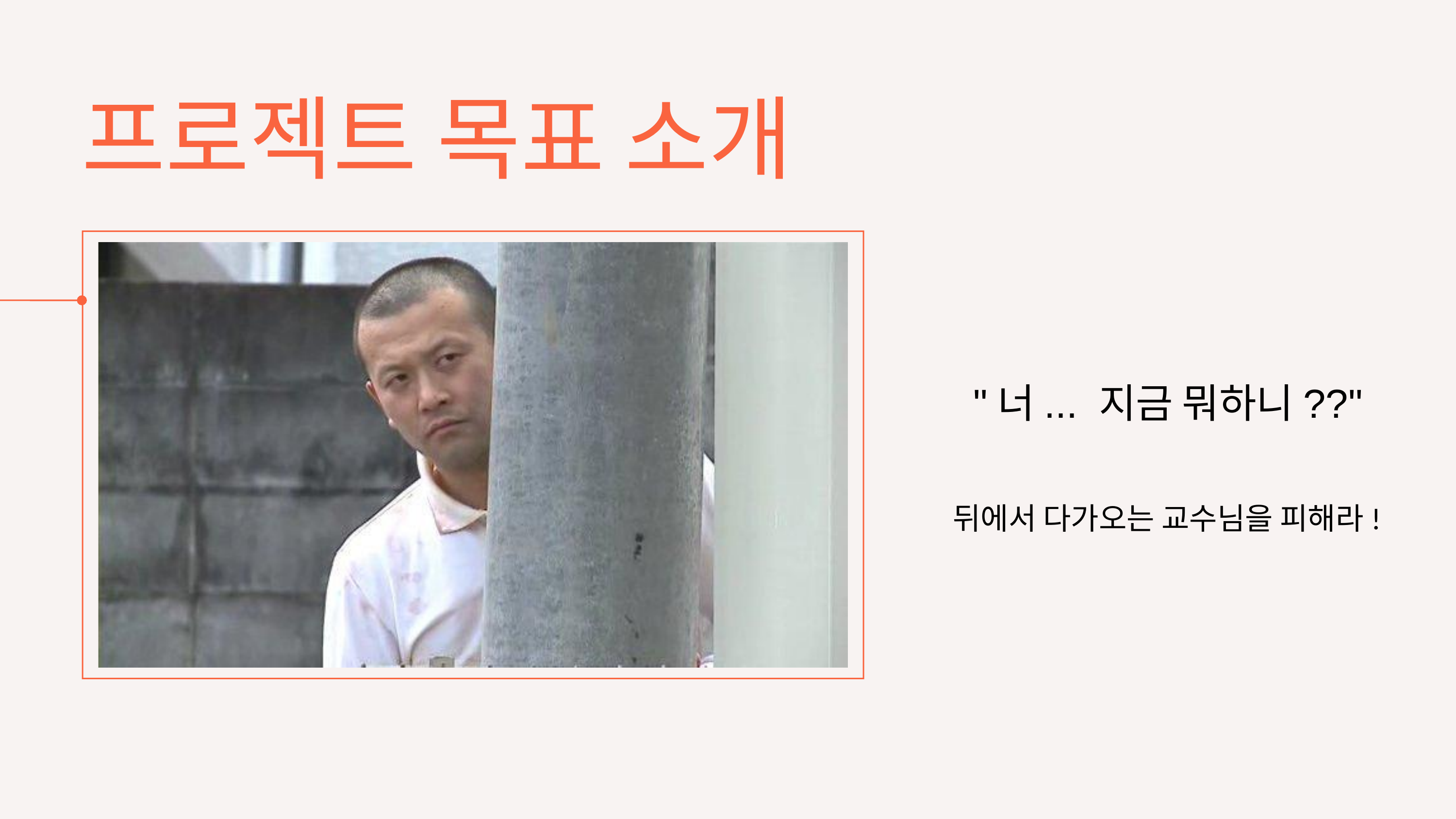

프로젝트 목표 소개

"너... 지금 뭐하니??"
뒤에서 다가오는 교수님을 피해라!